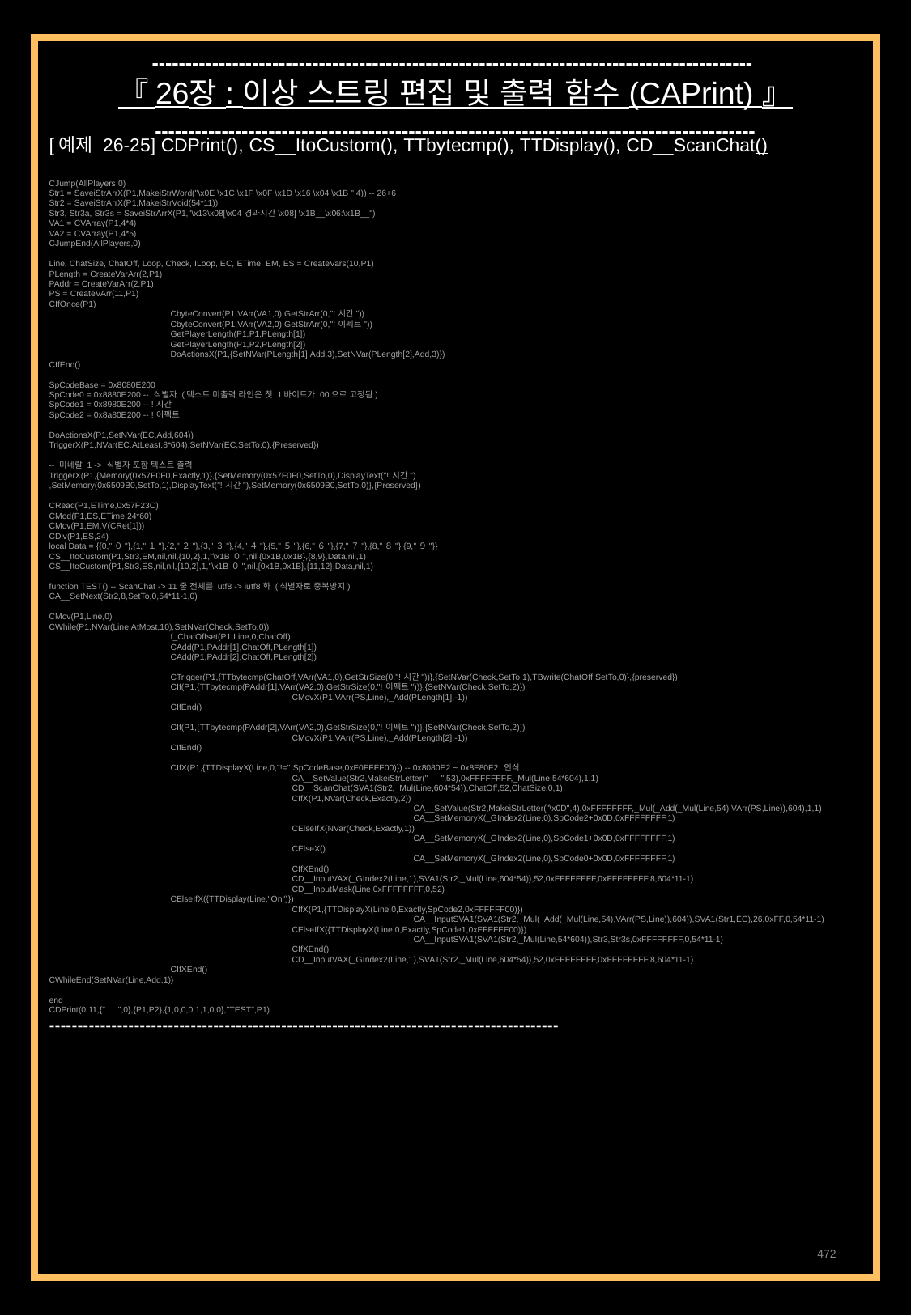

------------------------------------------------------------------------------------------
『 26장 : 이상 스트링 편집 및 출력 함수 (CAPrint) 』
------------------------------------------------------------------------------------------
[예제 26-25] CDPrint(), CS__ItoCustom(), TTbytecmp(), TTDisplay(), CD__ScanChat()

CJump(AllPlayers,0)
Str1 = SaveiStrArrX(P1,MakeiStrWord("\x0E \x1C \x1F \x0F \x1D \x16 \x04 \x1B ",4)) -- 26+6
Str2 = SaveiStrArrX(P1,MakeiStrVoid(54*11))
Str3, Str3a, Str3s = SaveiStrArrX(P1,"\x13\x08[\x04경과시간\x08] \x1B__\x06:\x1B__")
VA1 = CVArray(P1,4*4)
VA2 = CVArray(P1,4*5)
CJumpEnd(AllPlayers,0)

Line, ChatSize, ChatOff, Loop, Check, ILoop, EC, ETime, EM, ES = CreateVars(10,P1)
PLength = CreateVarArr(2,P1)
PAddr = CreateVarArr(2,P1)
PS = CreateVArr(11,P1)
CIfOnce(P1)
	CbyteConvert(P1,VArr(VA1,0),GetStrArr(0,"!시간"))
	CbyteConvert(P1,VArr(VA2,0),GetStrArr(0,"!이펙트"))
	GetPlayerLength(P1,P1,PLength[1])
	GetPlayerLength(P1,P2,PLength[2])
	DoActionsX(P1,{SetNVar(PLength[1],Add,3),SetNVar(PLength[2],Add,3)})
CIfEnd()

SpCodeBase = 0x8080E200
SpCode0 = 0x8880E200 -- 식별자 (텍스트 미출력 라인은 첫 1바이트가 00으로 고정됨)
SpCode1 = 0x8980E200 -- !시간
SpCode2 = 0x8a80E200 -- !이펙트

DoActionsX(P1,SetNVar(EC,Add,604))
TriggerX(P1,NVar(EC,AtLeast,8*604),SetNVar(EC,SetTo,0),{Preserved})

-- 미네랄 1 -> 식별자 포함 텍스트 출력
TriggerX(P1,{Memory(0x57F0F0,Exactly,1)},{SetMemory(0x57F0F0,SetTo,0),DisplayText("!시간")
,SetMemory(0x6509B0,SetTo,1),DisplayText("!시간"),SetMemory(0x6509B0,SetTo,0)},{Preserved})

CRead(P1,ETime,0x57F23C)
CMod(P1,ES,ETime,24*60)
CMov(P1,EM,V(CRet[1]))
CDiv(P1,ES,24)
local Data = {{0,"０"},{1,"１"},{2,"２"},{3,"３"},{4,"４"},{5,"５"},{6,"６"},{7,"７"},{8,"８"},{9,"９"}}
CS__ItoCustom(P1,Str3,EM,nil,nil,{10,2},1,"\x1B０",nil,{0x1B,0x1B},{8,9},Data,nil,1)
CS__ItoCustom(P1,Str3,ES,nil,nil,{10,2},1,"\x1B０",nil,{0x1B,0x1B},{11,12},Data,nil,1)

function TEST() -- ScanChat -> 11줄 전체를 utf8 -> iutf8화 (식별자로 중복방지)
CA__SetNext(Str2,8,SetTo,0,54*11-1,0)

CMov(P1,Line,0)
CWhile(P1,NVar(Line,AtMost,10),SetNVar(Check,SetTo,0))
	f_ChatOffset(P1,Line,0,ChatOff)
	CAdd(P1,PAddr[1],ChatOff,PLength[1])
	CAdd(P1,PAddr[2],ChatOff,PLength[2])

	CTrigger(P1,{TTbytecmp(ChatOff,VArr(VA1,0),GetStrSize(0,"!시간"))},{SetNVar(Check,SetTo,1),TBwrite(ChatOff,SetTo,0)},{preserved})
	CIf(P1,{TTbytecmp(PAddr[1],VArr(VA2,0),GetStrSize(0,"!이펙트"))},{SetNVar(Check,SetTo,2)})
		CMovX(P1,VArr(PS,Line),_Add(PLength[1],-1))
	CIfEnd()

	CIf(P1,{TTbytecmp(PAddr[2],VArr(VA2,0),GetStrSize(0,"!이펙트"))},{SetNVar(Check,SetTo,2)})
		CMovX(P1,VArr(PS,Line),_Add(PLength[2],-1))
	CIfEnd()

	CIfX(P1,{TTDisplayX(Line,0,"!=",SpCodeBase,0xF0FFFF00)}) -- 0x8080E2 ~ 0x8F80F2 인식
		CA__SetValue(Str2,MakeiStrLetter("　",53),0xFFFFFFFF,_Mul(Line,54*604),1,1)
		CD__ScanChat(SVA1(Str2,_Mul(Line,604*54)),ChatOff,52,ChatSize,0,1)
		CIfX(P1,NVar(Check,Exactly,2))
			CA__SetValue(Str2,MakeiStrLetter("\x0D",4),0xFFFFFFFF,_Mul(_Add(_Mul(Line,54),VArr(PS,Line)),604),1,1)
			CA__SetMemoryX(_GIndex2(Line,0),SpCode2+0x0D,0xFFFFFFFF,1)
		CElseIfX(NVar(Check,Exactly,1))
			CA__SetMemoryX(_GIndex2(Line,0),SpCode1+0x0D,0xFFFFFFFF,1)
		CElseX()
			CA__SetMemoryX(_GIndex2(Line,0),SpCode0+0x0D,0xFFFFFFFF,1)
		CIfXEnd()
		CD__InputVAX(_GIndex2(Line,1),SVA1(Str2,_Mul(Line,604*54)),52,0xFFFFFFFF,0xFFFFFFFF,8,604*11-1)
		CD__InputMask(Line,0xFFFFFFFF,0,52)
	CElseIfX({TTDisplay(Line,"On")})
		CIfX(P1,{TTDisplayX(Line,0,Exactly,SpCode2,0xFFFFFF00)})
			CA__InputSVA1(SVA1(Str2,_Mul(_Add(_Mul(Line,54),VArr(PS,Line)),604)),SVA1(Str1,EC),26,0xFF,0,54*11-1)
		CElseIfX({TTDisplayX(Line,0,Exactly,SpCode1,0xFFFFFF00)})
			CA__InputSVA1(SVA1(Str2,_Mul(Line,54*604)),Str3,Str3s,0xFFFFFFFF,0,54*11-1)
		CIfXEnd()
		CD__InputVAX(_GIndex2(Line,1),SVA1(Str2,_Mul(Line,604*54)),52,0xFFFFFFFF,0xFFFFFFFF,8,604*11-1)
	CIfXEnd()
CWhileEnd(SetNVar(Line,Add,1))

end
CDPrint(0,11,{"　",0},{P1,P2},{1,0,0,0,1,1,0,0},"TEST",P1)
------------------------------------------------------------------------------------------
472